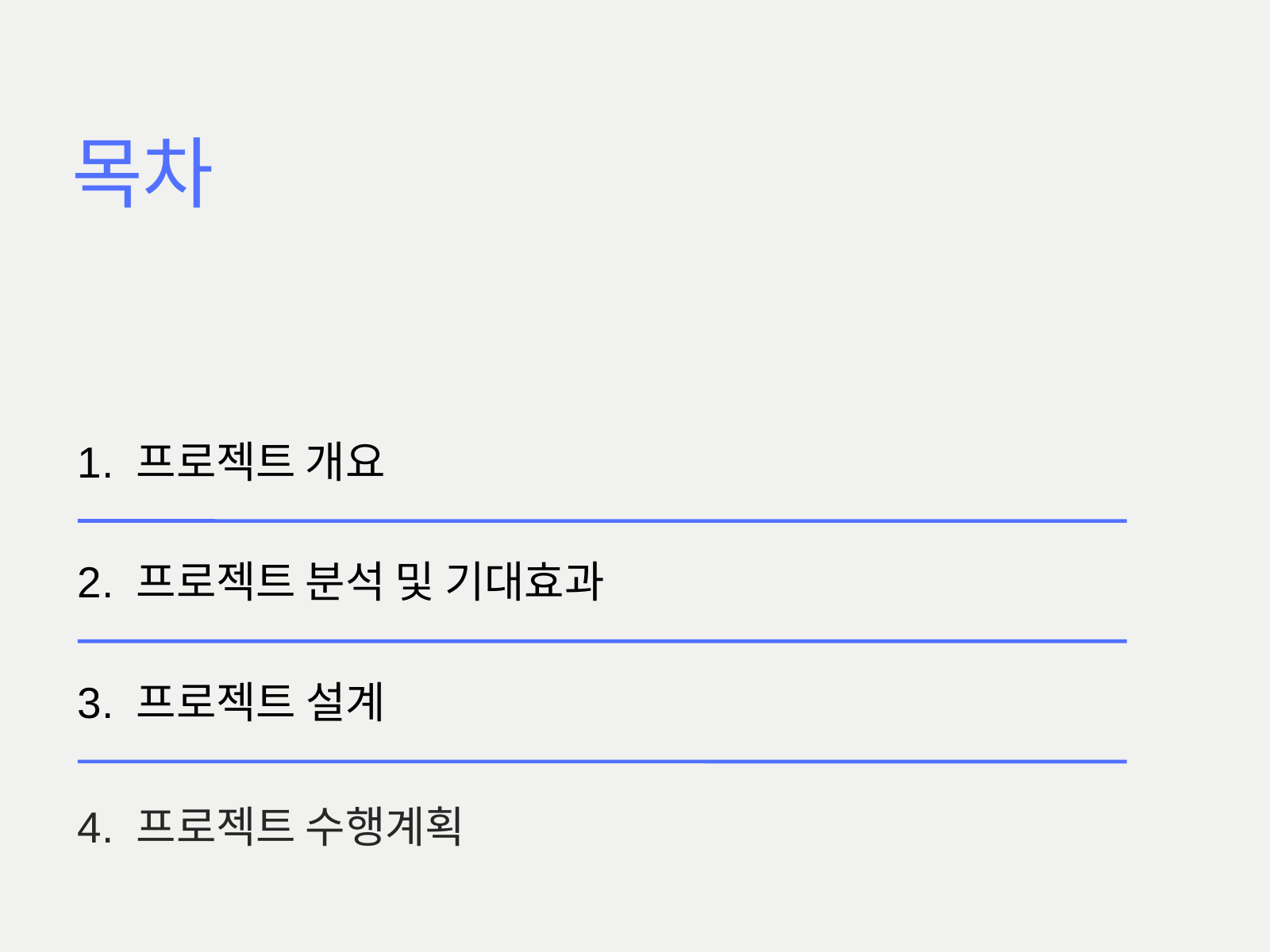

목차
1. 프로젝트 개요

2. 프로젝트 분석 및 기대효과

3. 프로젝트 설계

4. 프로젝트 수행계획